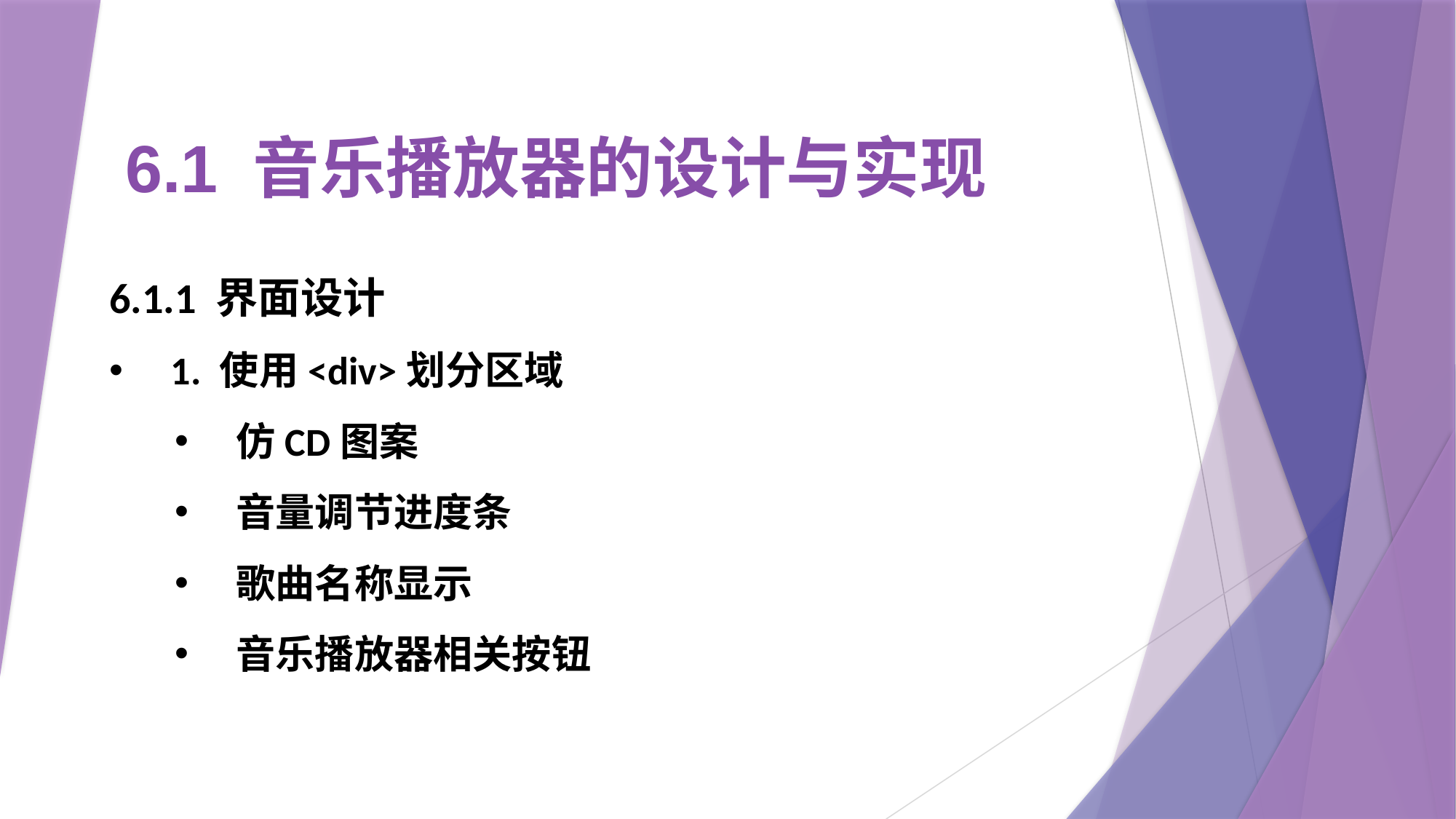

# 6.1 音乐播放器的设计与实现
6.1.1 界面设计
1. 使用<div>划分区域
仿CD图案
音量调节进度条
歌曲名称显示
音乐播放器相关按钮